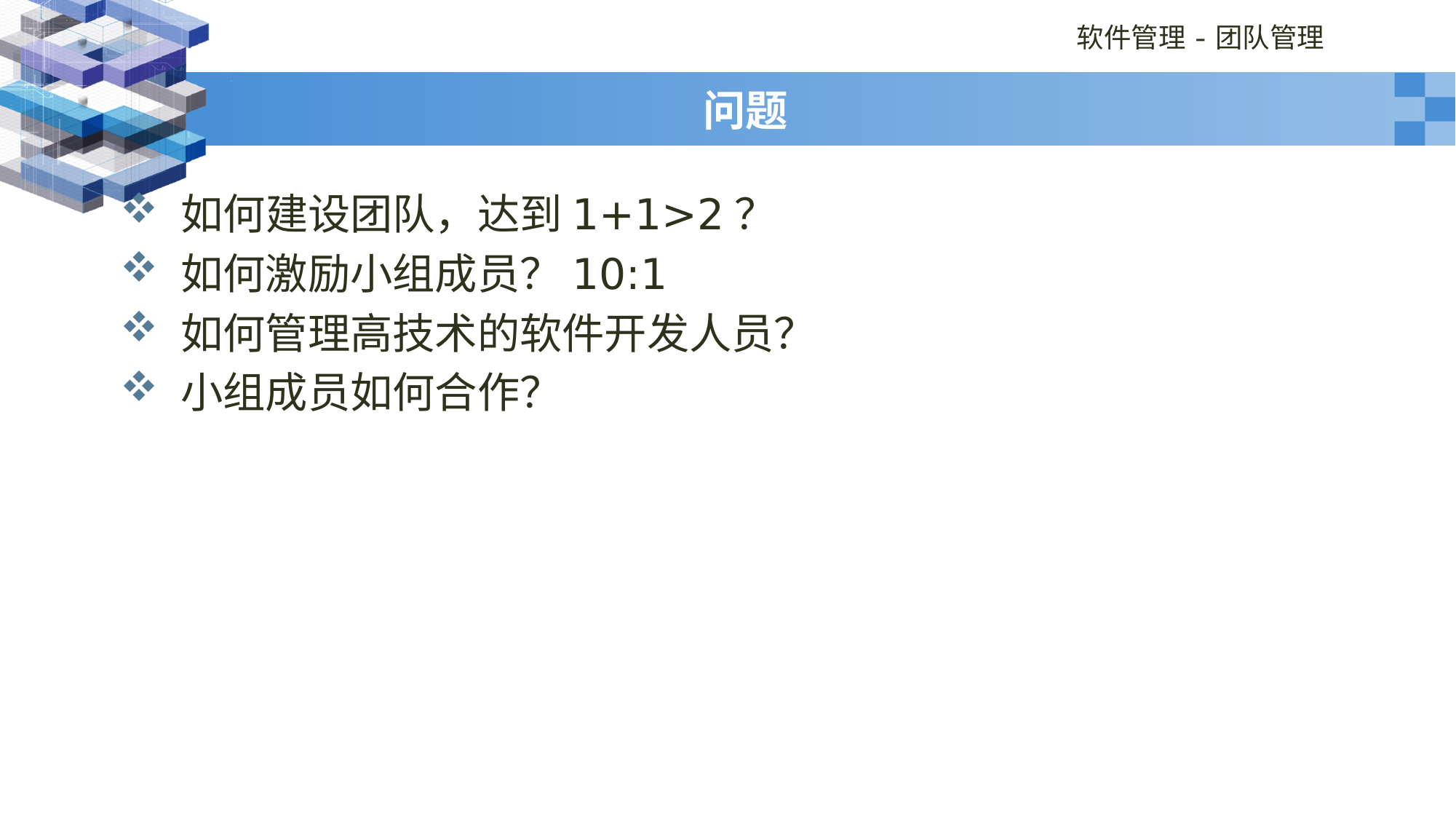

# 问题
 如何建设团队，达到1+1>2？
 如何激励小组成员？10:1
 如何管理高技术的软件开发人员？
 小组成员如何合作？